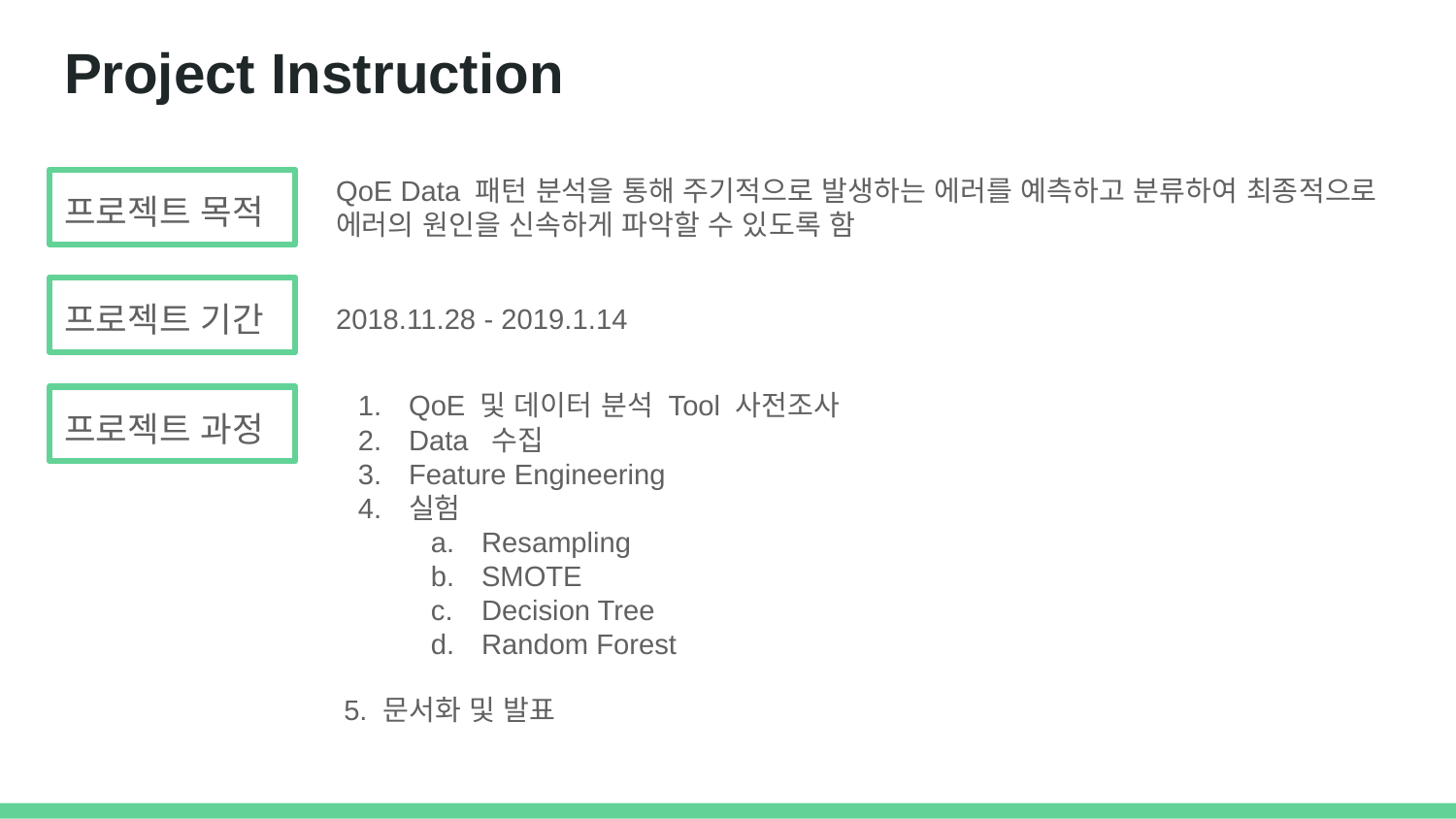

# Project Instruction

QoE Data 패턴 분석을 통해 주기적으로 발생하는 에러를 예측하고 분류하여 최종적으로 에러의 원인을 신속하게 파악할 수 있도록 함
프로젝트 목적
프로젝트 기간
2018.11.28 - 2019.1.14

QoE 및 데이터 분석 Tool 사전조사
Data  수집
Feature Engineering
실험
Resampling
SMOTE
Decision Tree
Random Forest
 5. 문서화 및 발표
프로젝트 과정